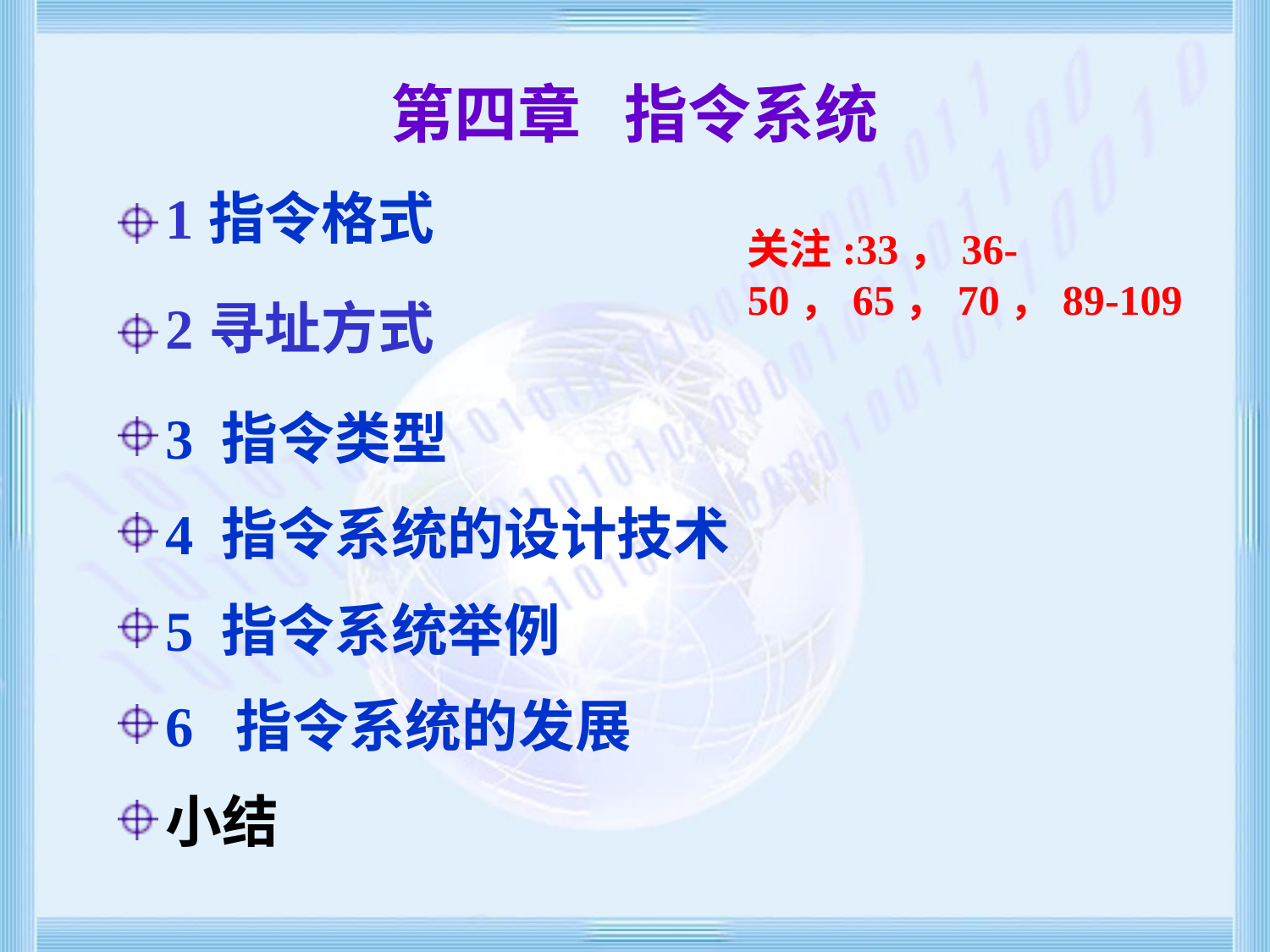

# 第四章   指令系统
1 指令格式
2 寻址方式
3 指令类型
4 指令系统的设计技术
5 指令系统举例
6  指令系统的发展
小结

关注:33，36-50，65，70，89-109

1